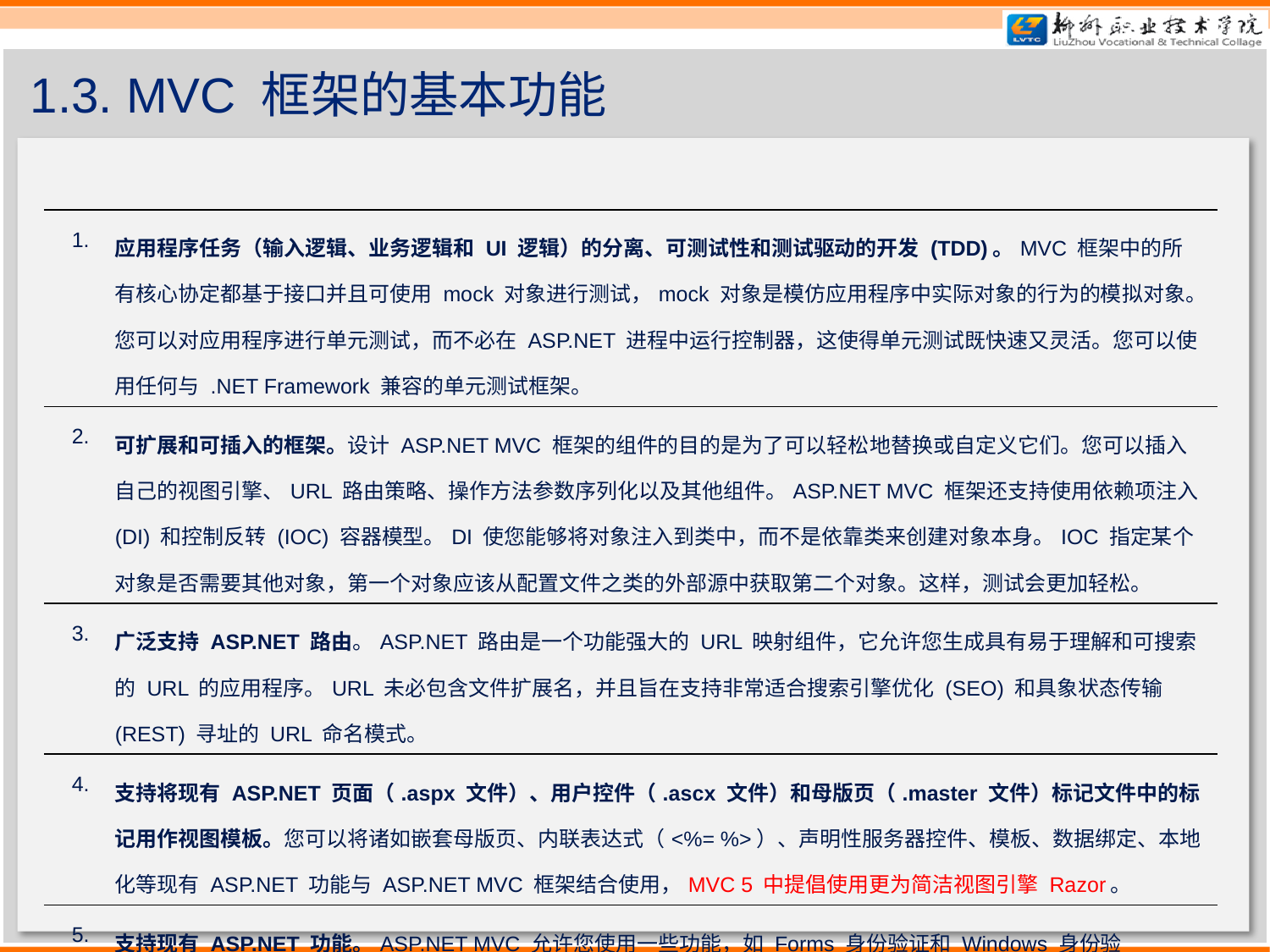

# 1.3. MVC 框架的基本功能
| 1. | 应用程序任务（输入逻辑、业务逻辑和 UI 逻辑）的分离、可测试性和测试驱动的开发 (TDD)。MVC 框架中的所有核心协定都基于接口并且可使用 mock 对象进行测试，mock 对象是模仿应用程序中实际对象的行为的模拟对象。您可以对应用程序进行单元测试，而不必在 ASP.NET 进程中运行控制器，这使得单元测试既快速又灵活。您可以使用任何与 .NET Framework 兼容的单元测试框架。 |
| --- | --- |
| 2. | 可扩展和可插入的框架。设计 ASP.NET MVC 框架的组件的目的是为了可以轻松地替换或自定义它们。您可以插入自己的视图引擎、URL 路由策略、操作方法参数序列化以及其他组件。ASP.NET MVC 框架还支持使用依赖项注入 (DI) 和控制反转 (IOC) 容器模型。DI 使您能够将对象注入到类中，而不是依靠类来创建对象本身。IOC 指定某个对象是否需要其他对象，第一个对象应该从配置文件之类的外部源中获取第二个对象。这样，测试会更加轻松。 |
| 3. | 广泛支持 ASP.NET 路由。ASP.NET 路由是一个功能强大的 URL 映射组件，它允许您生成具有易于理解和可搜索的 URL 的应用程序。URL 未必包含文件扩展名，并且旨在支持非常适合搜索引擎优化 (SEO) 和具象状态传输 (REST) 寻址的 URL 命名模式。 |
| 4. | 支持将现有 ASP.NET 页面（.aspx 文件）、用户控件（.ascx 文件）和母版页（.master 文件）标记文件中的标记用作视图模板。您可以将诸如嵌套母版页、内联表达式（<%= %>）、声明性服务器控件、模板、数据绑定、本地化等现有 ASP.NET 功能与 ASP.NET MVC 框架结合使用，MVC 5 中提倡使用更为简洁视图引擎 Razor。 |
| 5. | 支持现有 ASP.NET 功能。ASP.NET MVC 允许您使用一些功能，如 Forms 身份验证和 Windows 身份验证、URL 授权、成员资格和角色、输出和数据缓存、会话和配置文件状态管理、运行状况监视、配置系统以及提供程序体系结构。 |